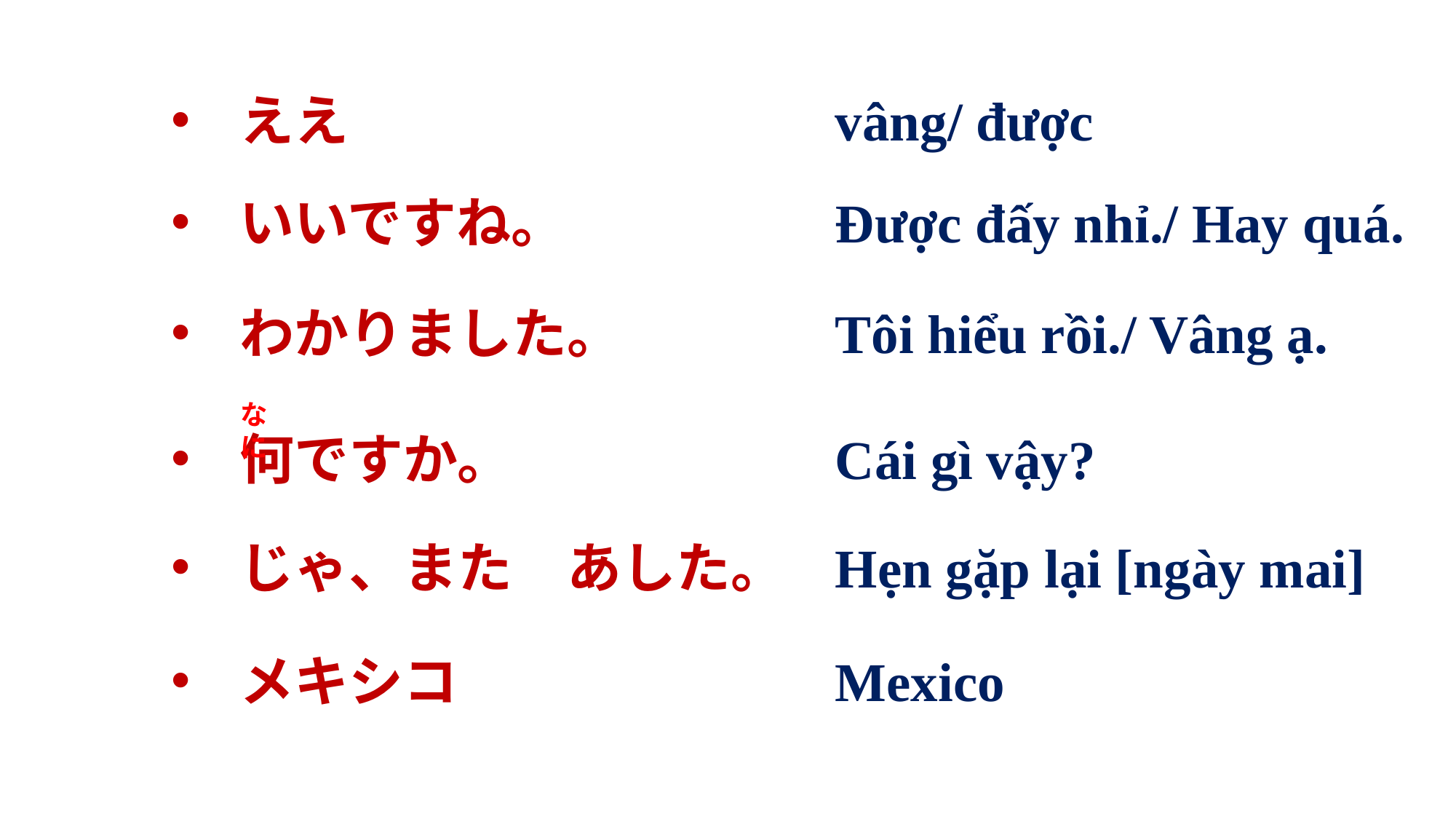

vâng/ được
ええ
いいですね。
Được đấy nhỉ./ Hay quá.
わかりました。
Tôi hiểu rồi./ Vâng ạ.
なに
何ですか。
Cái gì vậy?
じゃ、また　あした。
Hẹn gặp lại [ngày mai]
メキシコ
Mexico